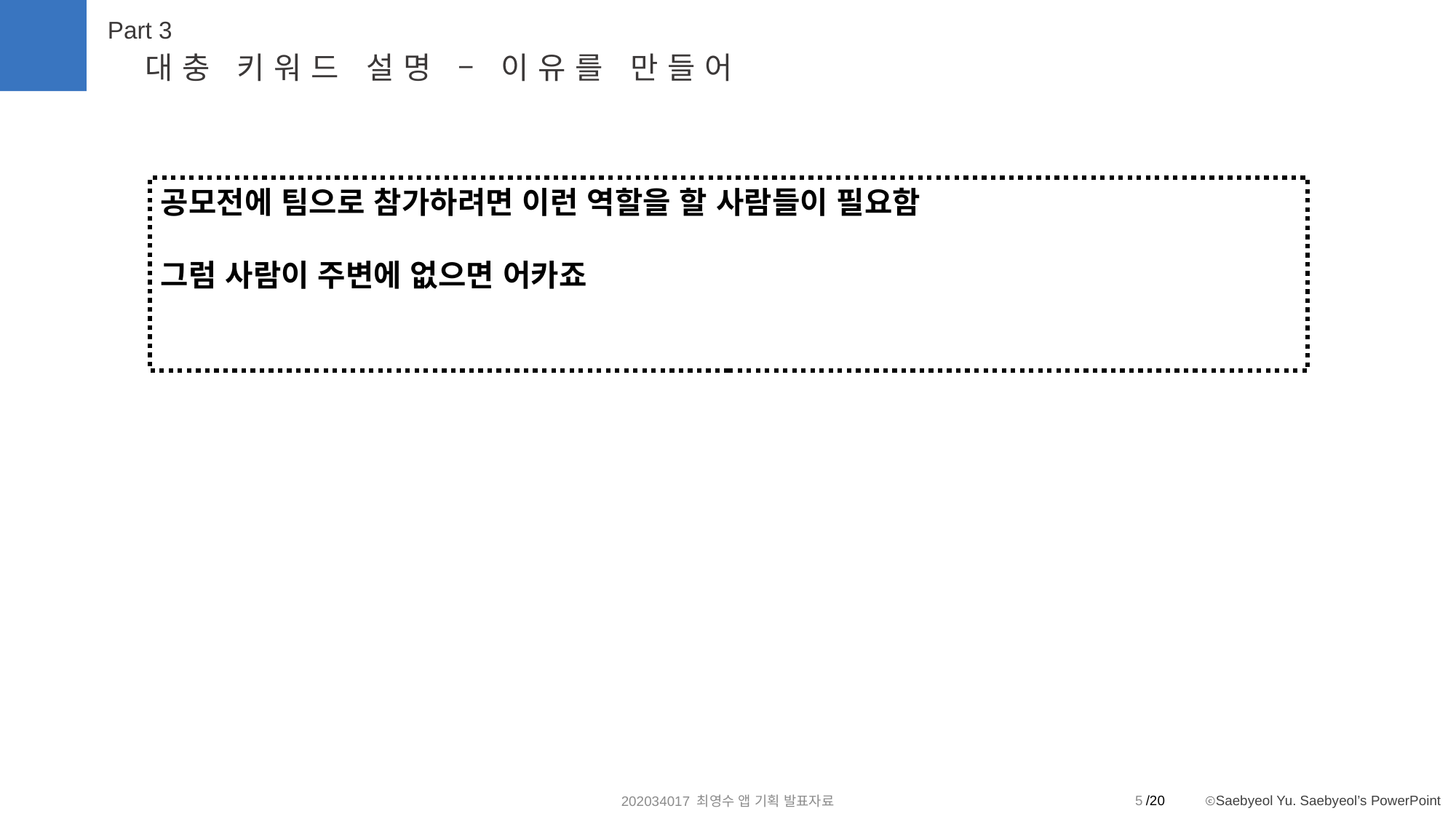

Part 3
대충 키워드 설명 – 이유를 만들어
공모전에 팀으로 참가하려면 이런 역할을 할 사람들이 필요함

그럼 사람이 주변에 없으면 어카죠

#대충 키워드
5
202034017 최영수 앱 기획 발표자료